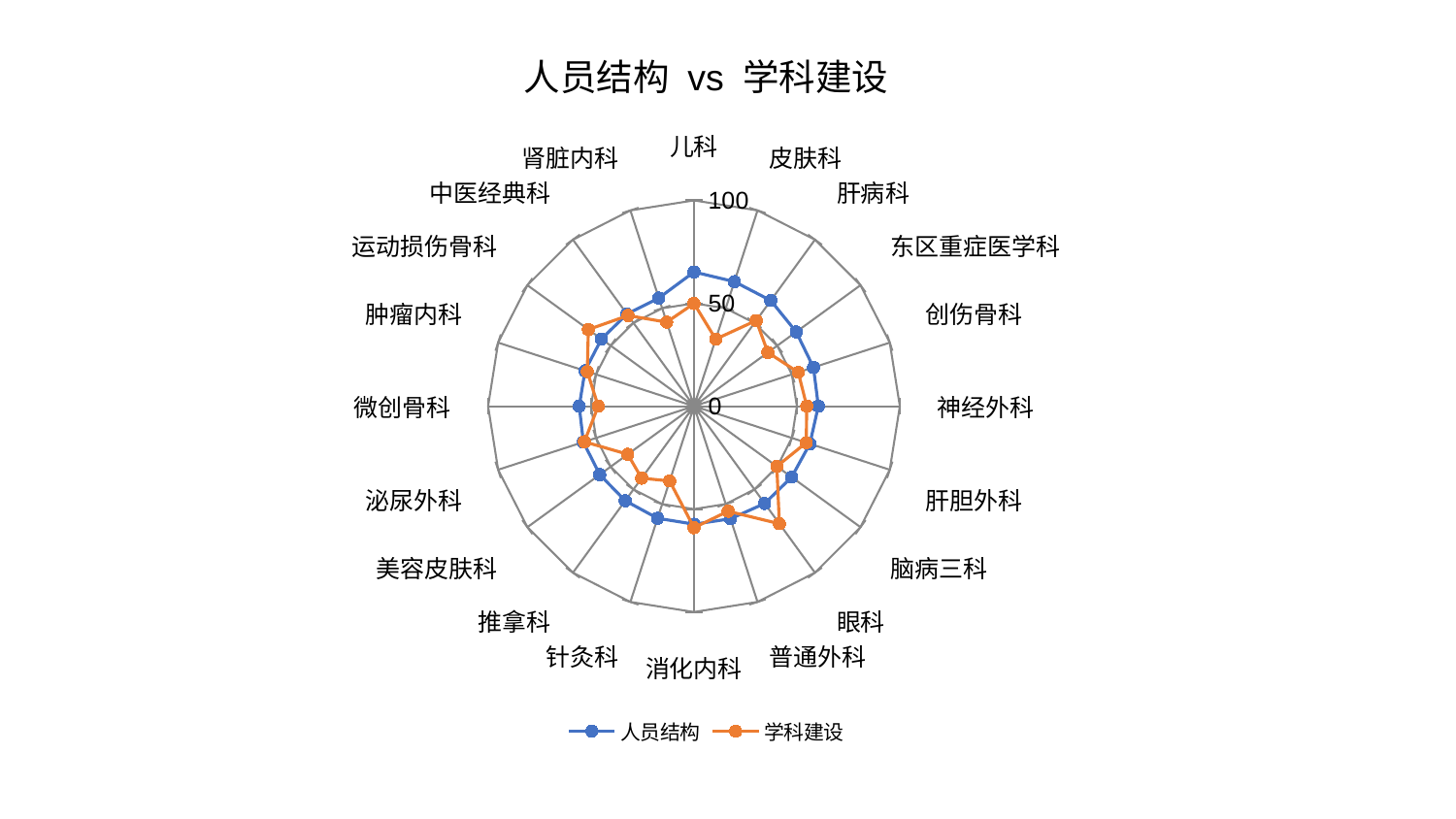

### Chart: 人员结构 vs 学科建设

| Category | 人员结构 | 学科建设 |
|---|---|---|
| 儿科 | 65.22529078334098 | 49.90655641091633 |
| 皮肤科 | 63.62489274397157 | 34.27123911944088 |
| 肝病科 | 63.48302702615847 | 51.47812704177334 |
| 东区重症医学科 | 61.395771189354726 | 44.394765019063875 |
| 创伤骨科 | 61.03773507161047 | 53.30023641422674 |
| 神经外科 | 60.43887203183489 | 54.803887505855194 |
| 肝胆外科 | 59.21359774269 | 57.36361561880967 |
| 脑病三科 | 58.658761859246525 | 49.78590496574809 |
| 眼科 | 58.43898497938731 | 70.60703573795948 |
| 普通外科 | 57.52791396693286 | 53.657774232154004 |
| 消化内科 | 57.33601203327537 | 59.060545315294 |
| 针灸科 | 57.279209112034884 | 38.21549788810784 |
| 推拿科 | 56.78219214459511 | 43.243912498868106 |
| 美容皮肤科 | 56.57287242109629 | 39.77787918886678 |
| 泌尿外科 | 56.46838891074766 | 55.96874531312615 |
| 微创骨科 | 55.73102082262332 | 46.495270130207956 |
| 肿瘤内科 | 55.668714518172585 | 54.500356929932394 |
| 运动损伤骨科 | 55.543916394755534 | 63.39874454429036 |
| 中医经典科 | 55.34679926678401 | 54.46232808589673 |
| 肾脏内科 | 55.24096475837393 | 42.93670743141137 |
23